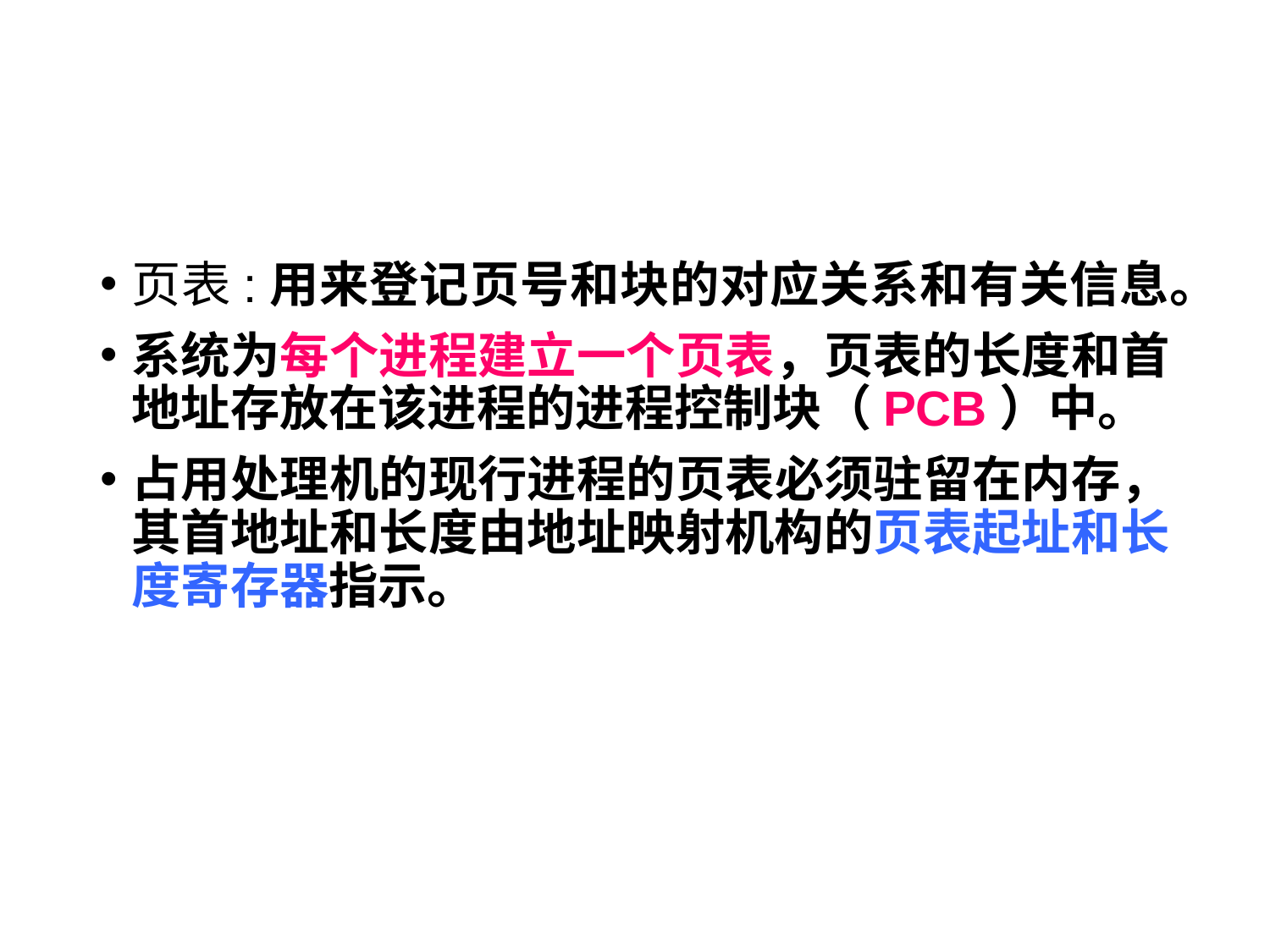

#
页表:用来登记页号和块的对应关系和有关信息。
系统为每个进程建立一个页表，页表的长度和首地址存放在该进程的进程控制块（PCB）中。
占用处理机的现行进程的页表必须驻留在内存，其首地址和长度由地址映射机构的页表起址和长度寄存器指示。